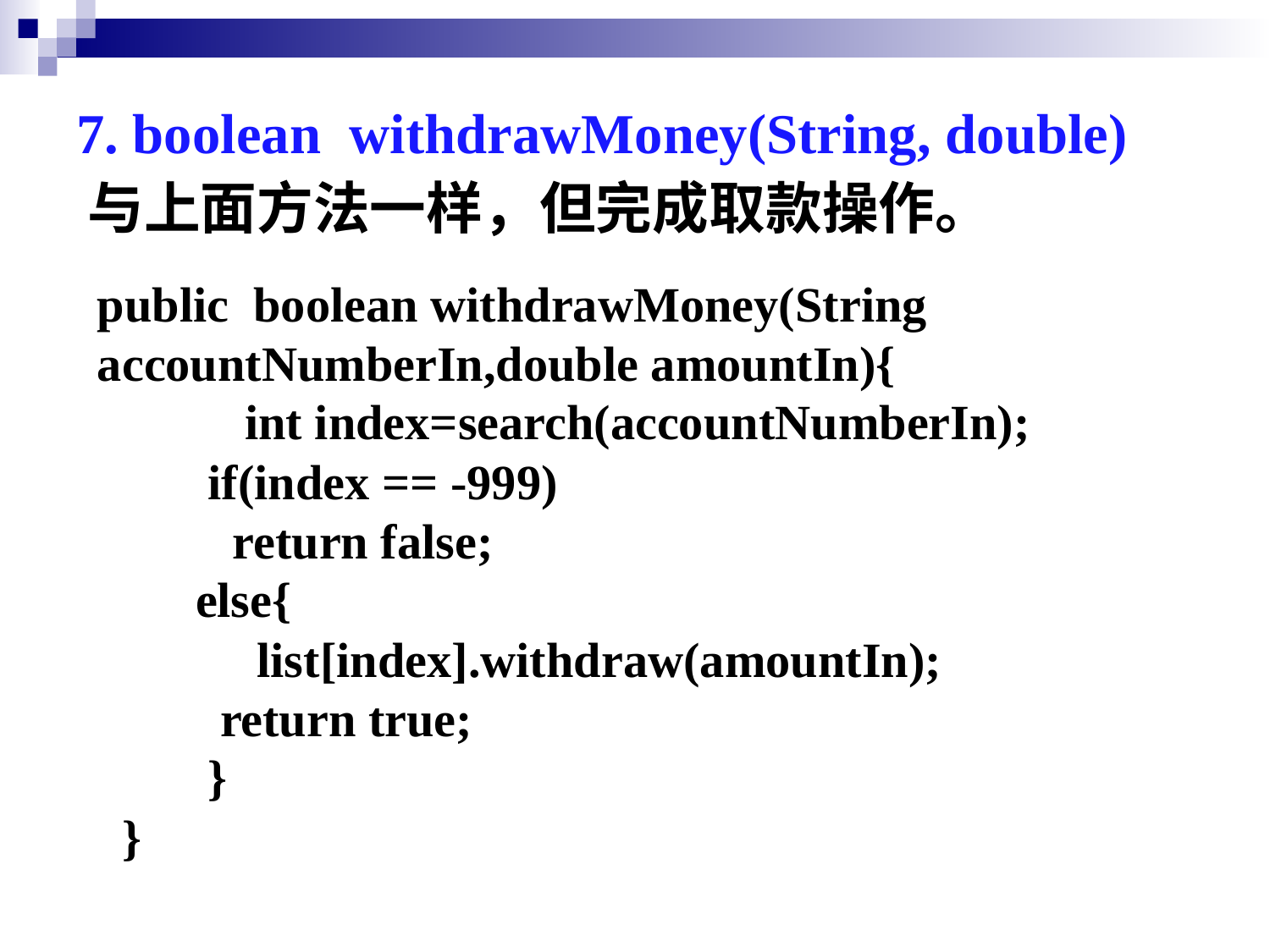

# 7. boolean  withdrawMoney(String, double)
与上面方法一样，但完成取款操作。
public  boolean withdrawMoney(String accountNumberIn,double amountIn){
            int index=search(accountNumberIn);
         if(index == -999)
           return false;
        else{
             list[index].withdraw(amountIn);
          return true;
         }
  }